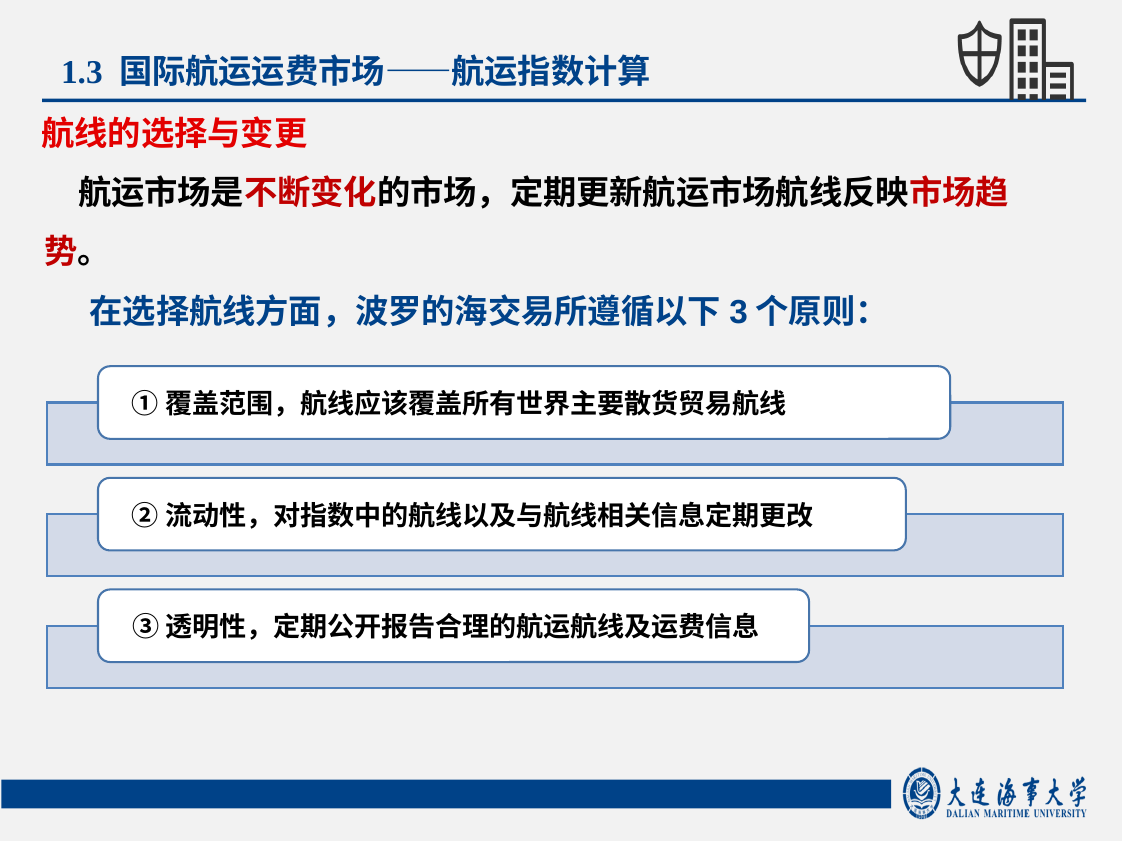

1.3 国际航运运费市场——航运指数计算
航线的选择与变更
    航运市场是不断变化的市场，定期更新航运市场航线反映市场趋势。
     在选择航线方面，波罗的海交易所遵循以下3个原则：
①覆盖范围，航线应该覆盖所有世界主要散货贸易航线
②流动性，对指数中的航线以及与航线相关信息定期更改
③透明性，定期公开报告合理的航运航线及运费信息